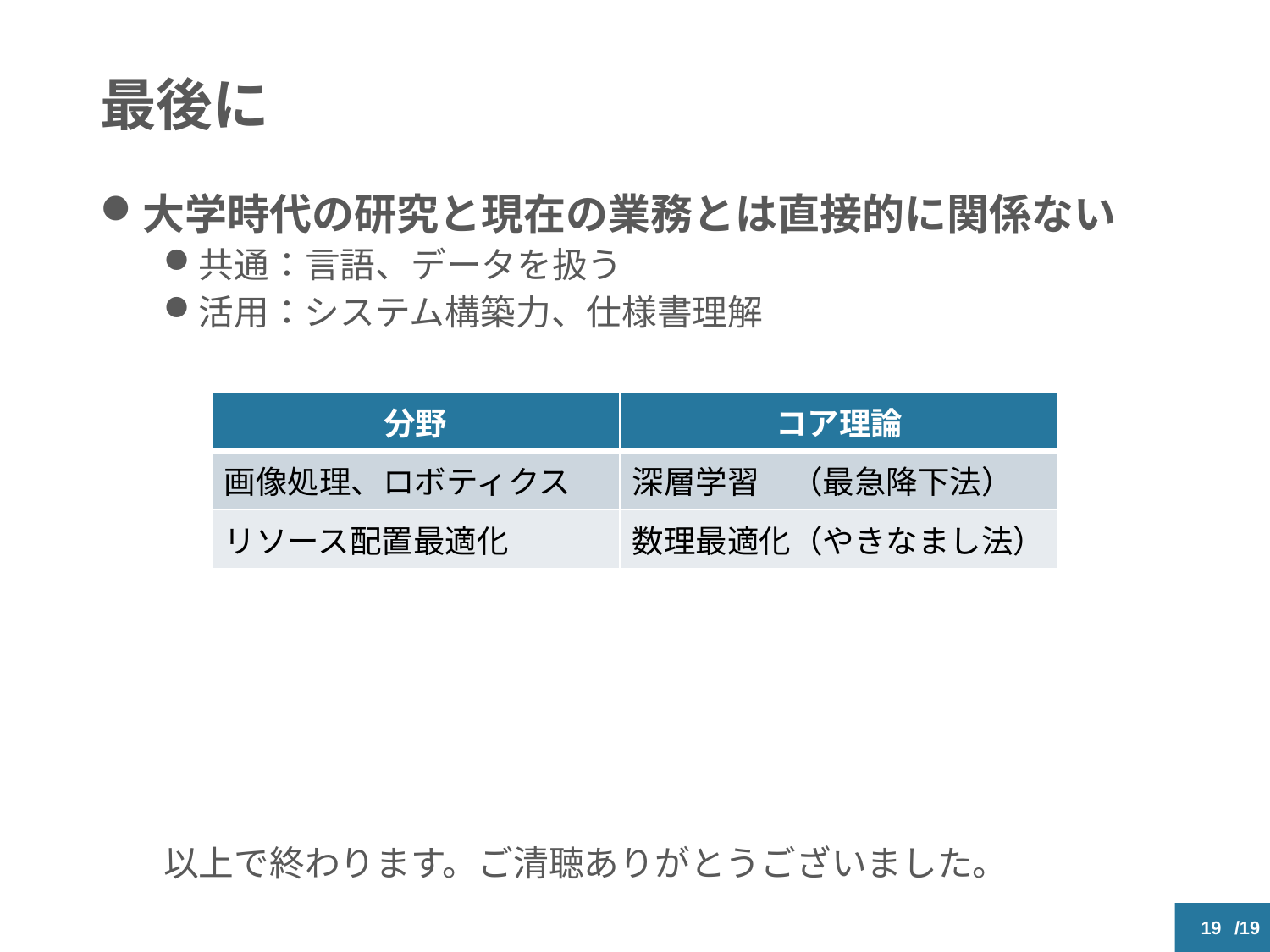

# 最後に
大学時代の研究と現在の業務とは直接的に関係ない
共通：言語、データを扱う
活用：システム構築力、仕様書理解

以上で終わります。ご清聴ありがとうございました。
| 分野 | コア理論 |
| --- | --- |
| 画像処理、ロボティクス | 深層学習　（最急降下法） |
| リソース配置最適化 | 数理最適化（やきなまし法） |
19